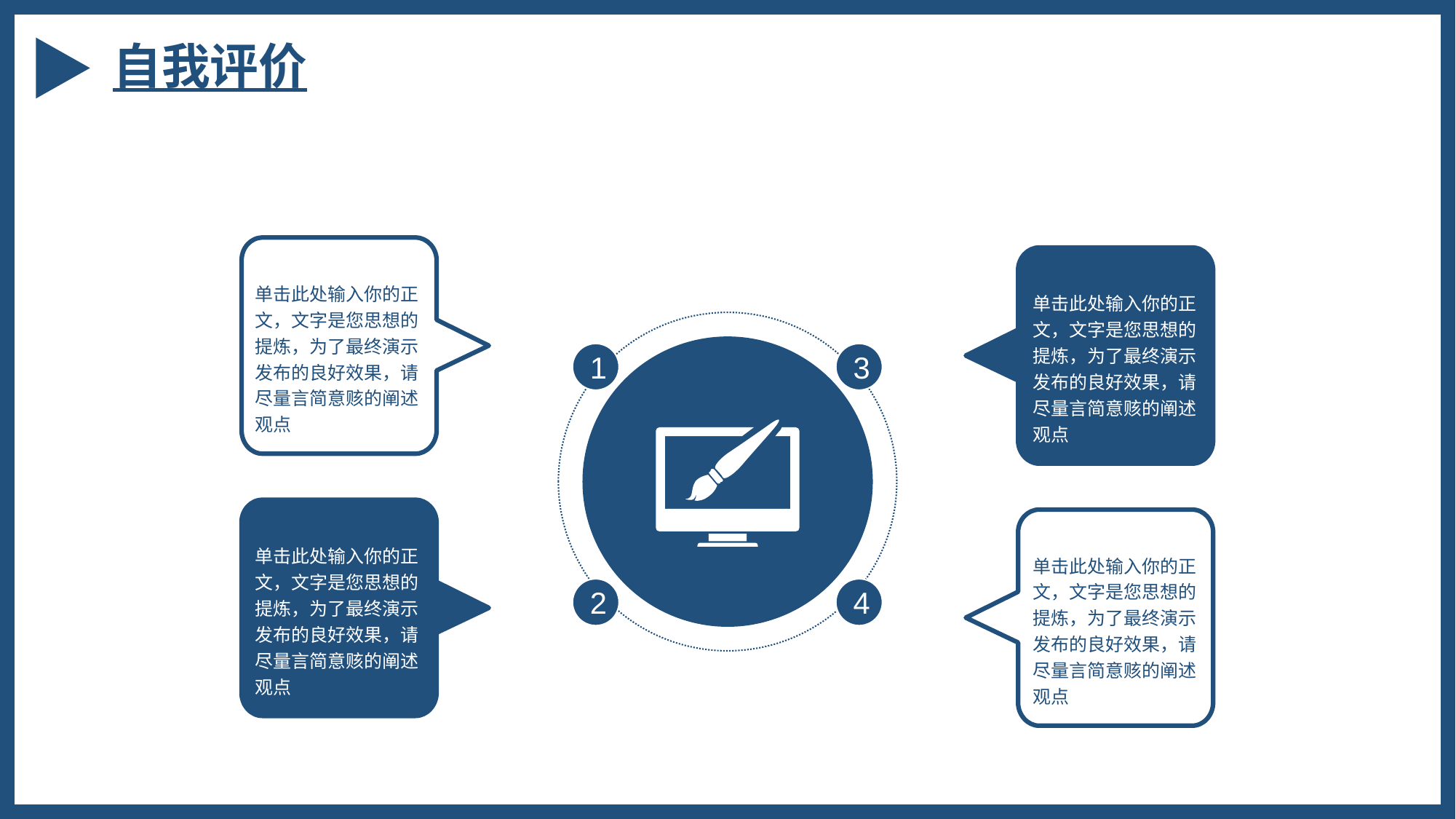

自我评价

单击此处输入你的正文，文字是您思想的提炼，为了最终演示发布的良好效果，请尽量言简意赅的阐述观点

单击此处输入你的正文，文字是您思想的提炼，为了最终演示发布的良好效果，请尽量言简意赅的阐述观点

1
3

单击此处输入你的正文，文字是您思想的提炼，为了最终演示发布的良好效果，请尽量言简意赅的阐述观点

单击此处输入你的正文，文字是您思想的提炼，为了最终演示发布的良好效果，请尽量言简意赅的阐述观点
2
4